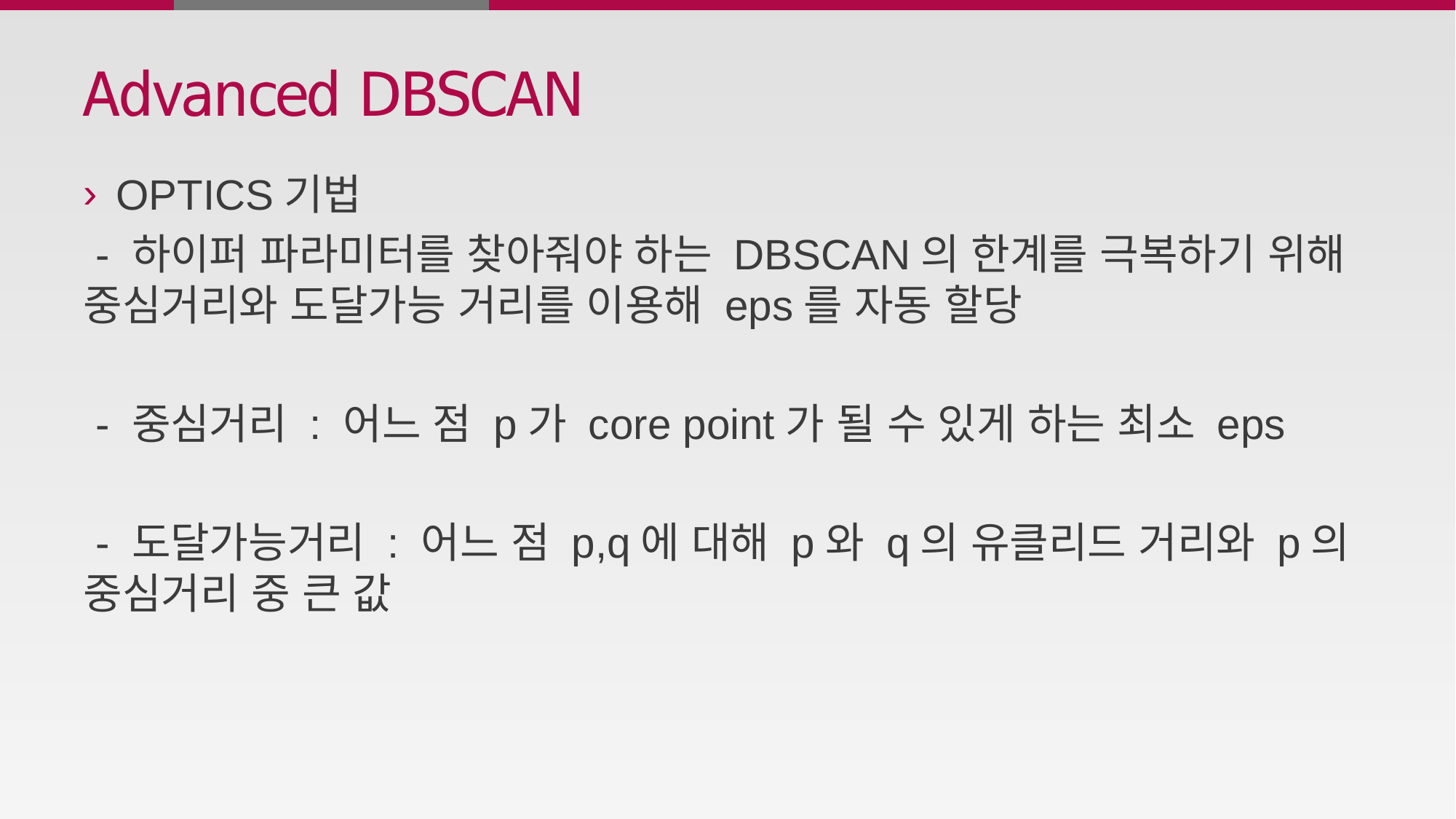

# Advanced DBSCAN
OPTICS기법
 - 하이퍼 파라미터를 찾아줘야 하는 DBSCAN의 한계를 극복하기 위해 중심거리와 도달가능 거리를 이용해 eps를 자동 할당

 - 중심거리 : 어느 점 p가 core point가 될 수 있게 하는 최소 eps

 - 도달가능거리 : 어느 점 p,q에 대해 p와 q의 유클리드 거리와 p의 중심거리 중 큰 값